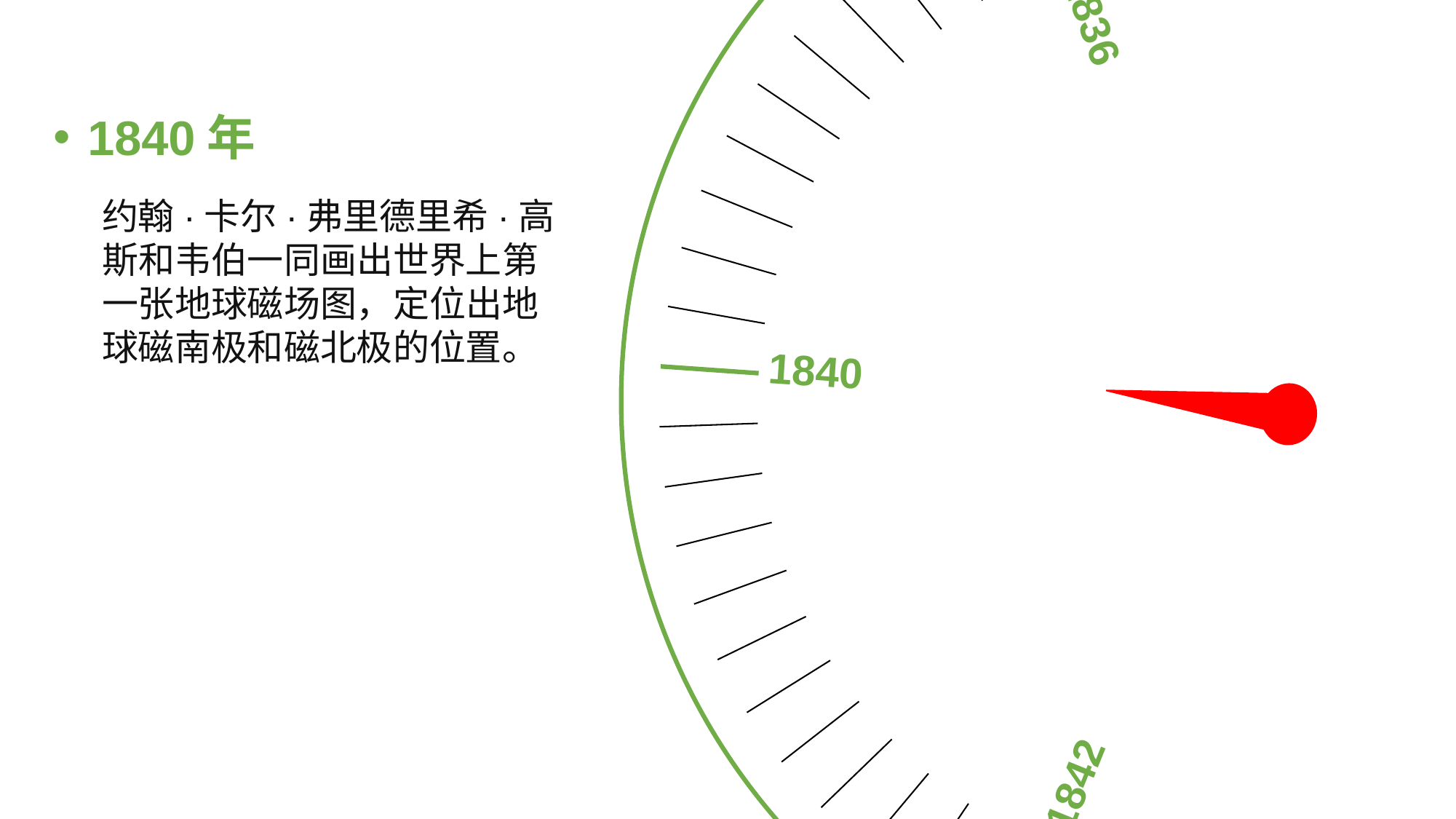

1842
1840
1831
1836
1833
1840年
约翰·卡尔·弗里德里希·高斯和韦伯一同画出世界上第一张地球磁场图，定位出地球磁南极和磁北极的位置。